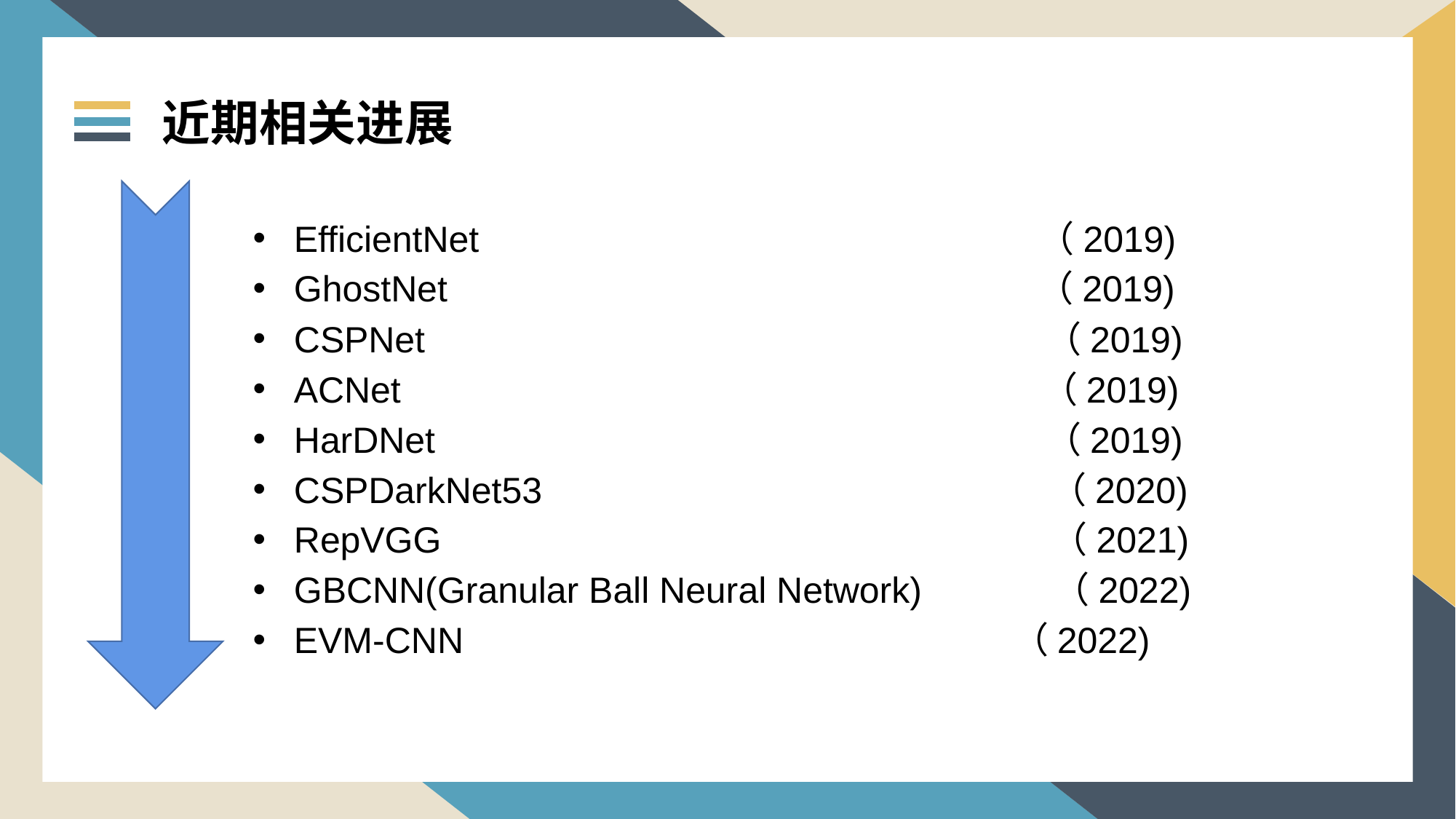

近期相关进展
EfficientNet                                                      （2019)
GhostNet                                                         （2019)
CSPNet                                                            （2019)
ACNet                                                              （2019)
HarDNet                                                           （2019)
CSPDarkNet53                                                 （2020)
RepVGG                                                           （2021)
GBCNN(Granular Ball Neural Network)            （2022)
EVM-CNN                                                     （2022)

26